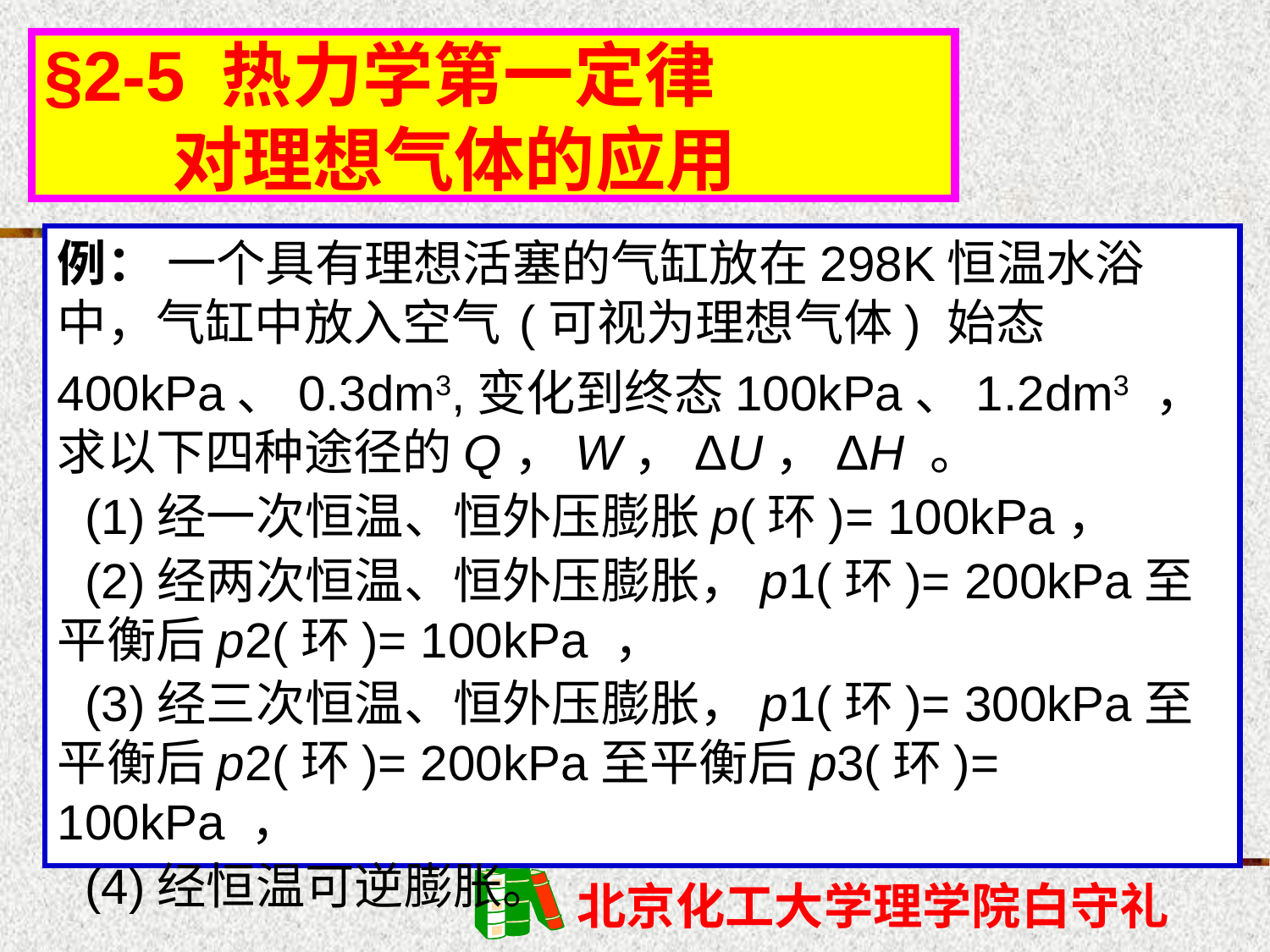

§2-5 热力学第一定律
     对理想气体的应用
例： 一个具有理想活塞的气缸放在298K恒温水浴中，气缸中放入空气 (可视为理想气体) 始态400kPa、0.3dm3,变化到终态100kPa、1.2dm3 ，求以下四种途径的Q，W，ΔU，ΔH 。
  (1)经一次恒温、恒外压膨胀p(环)= 100kPa，
  (2)经两次恒温、恒外压膨胀，p1(环)= 200kPa至平衡后p2(环)= 100kPa ，
  (3)经三次恒温、恒外压膨胀，p1(环)= 300kPa至平衡后p2(环)= 200kPa至平衡后p3(环)= 100kPa ，
  (4)经恒温可逆膨胀。